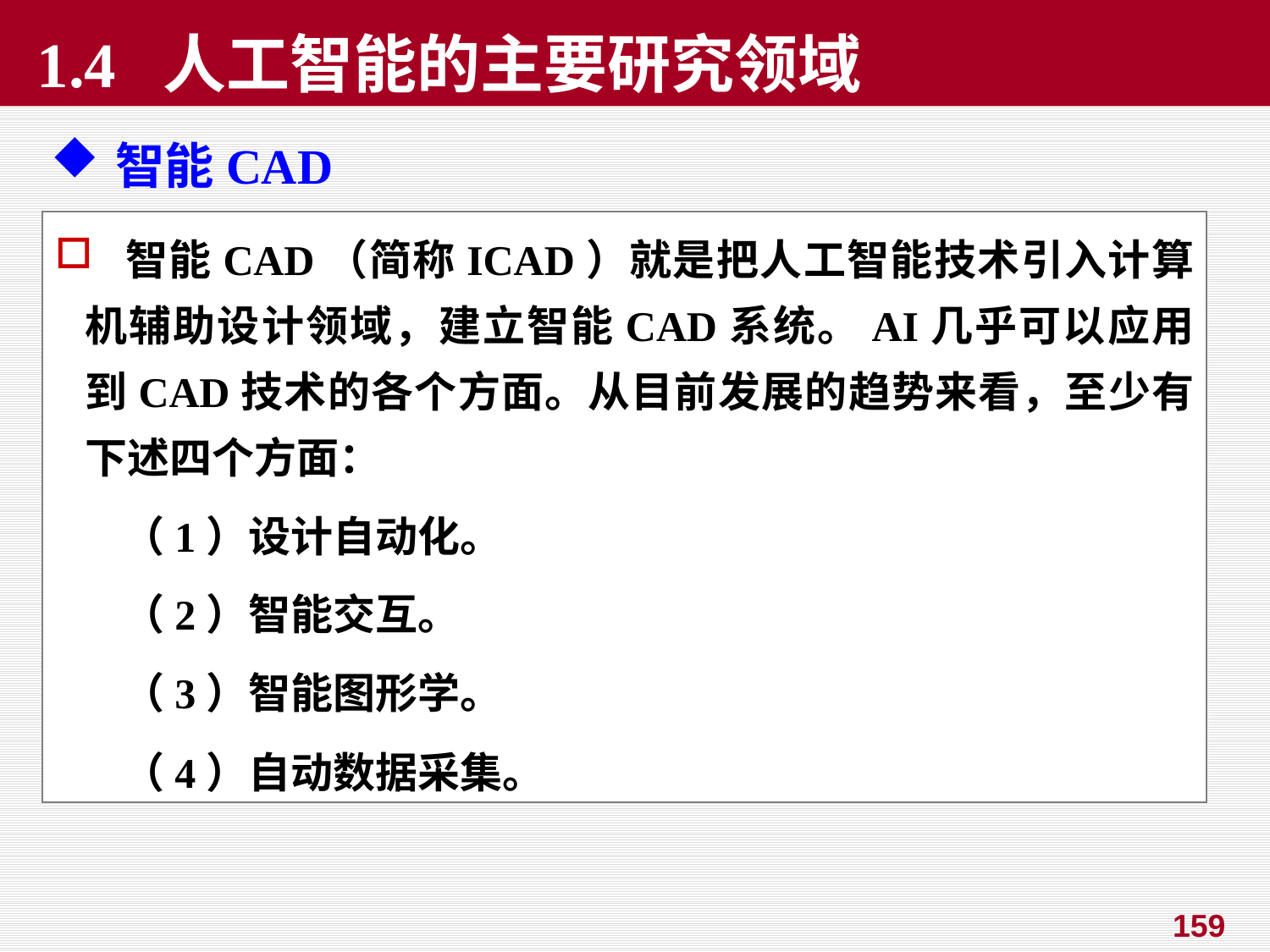

1.4  人工智能的主要研究领域
智能CAD
  智能CAD（简称ICAD）就是把人工智能技术引入计算机辅助设计领域，建立智能CAD系统。AI几乎可以应用到CAD技术的各个方面。从目前发展的趋势来看，至少有下述四个方面：
      （1）设计自动化。
      （2）智能交互。
      （3）智能图形学。
      （4）自动数据采集。
159